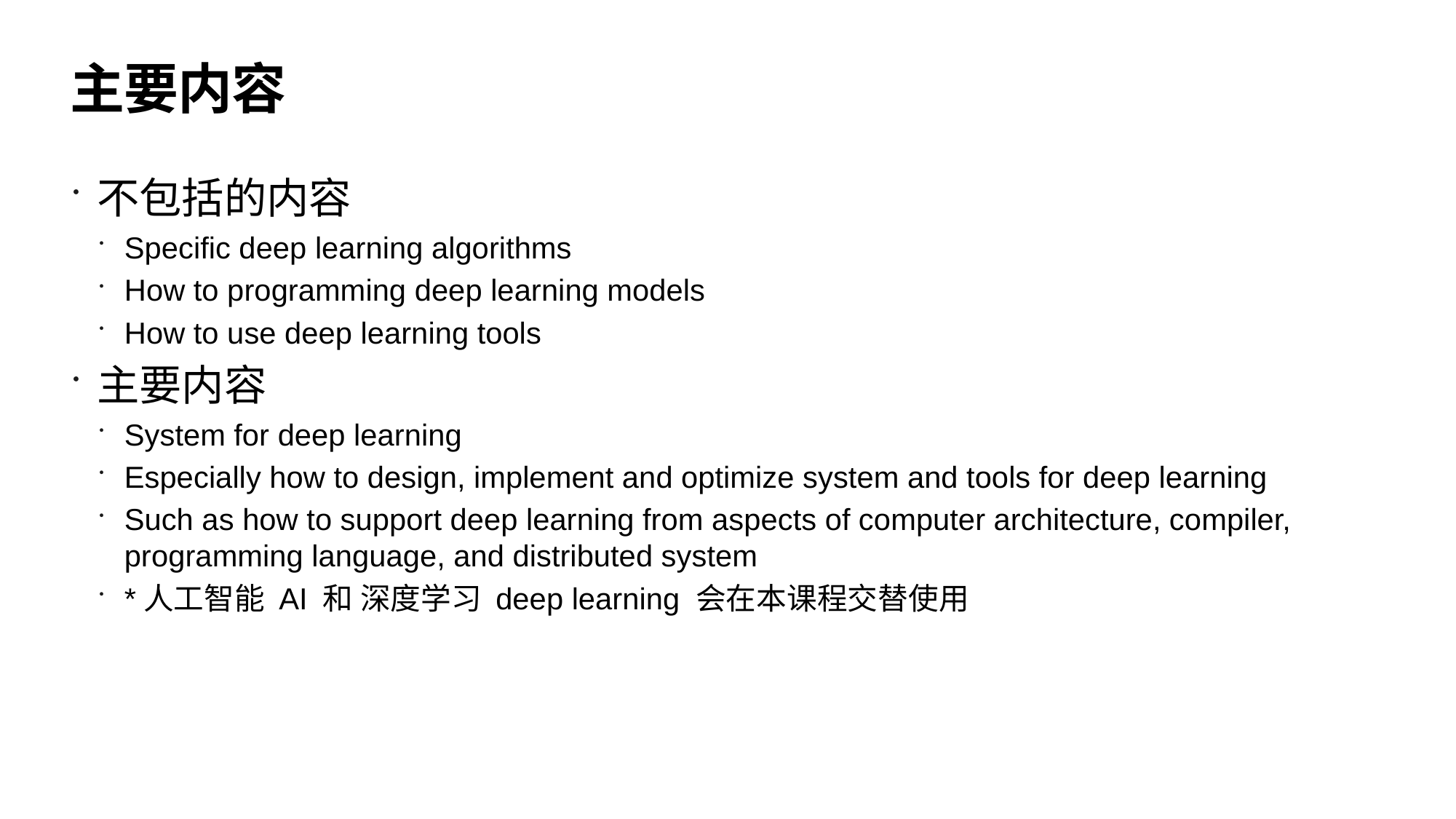

# 主要内容
不包括的内容
Specific deep learning algorithms
How to programming deep learning models
How to use deep learning tools
主要内容
System for deep learning
Especially how to design, implement and optimize system and tools for deep learning
Such as how to support deep learning from aspects of computer architecture, compiler, programming language, and distributed system
*人工智能 AI 和 深度学习 deep learning 会在本课程交替使用